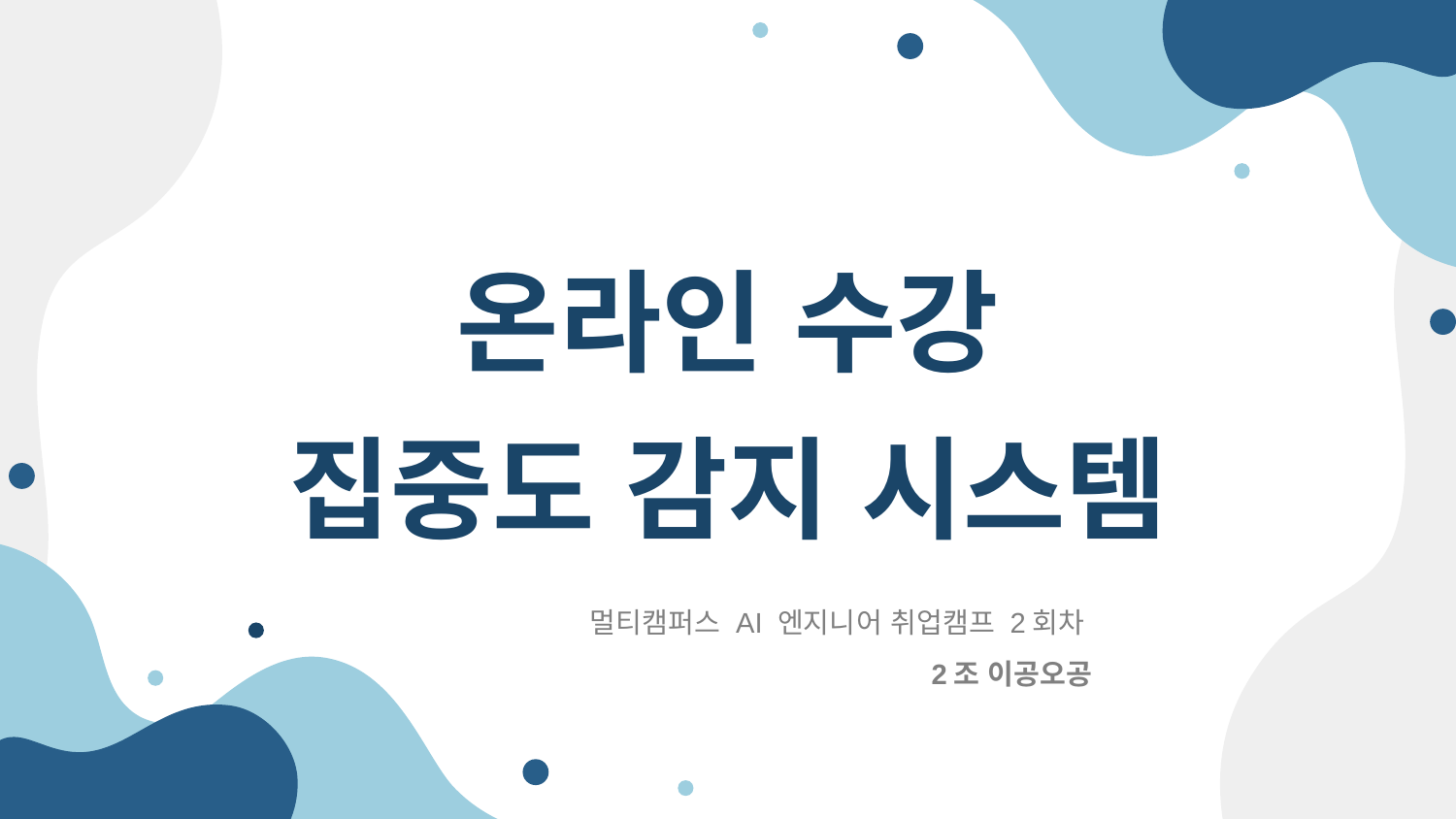

# 온라인 수강 집중도 감지 시스템
멀티캠퍼스 AI 엔지니어 취업캠프 2회차
2조 이공오공